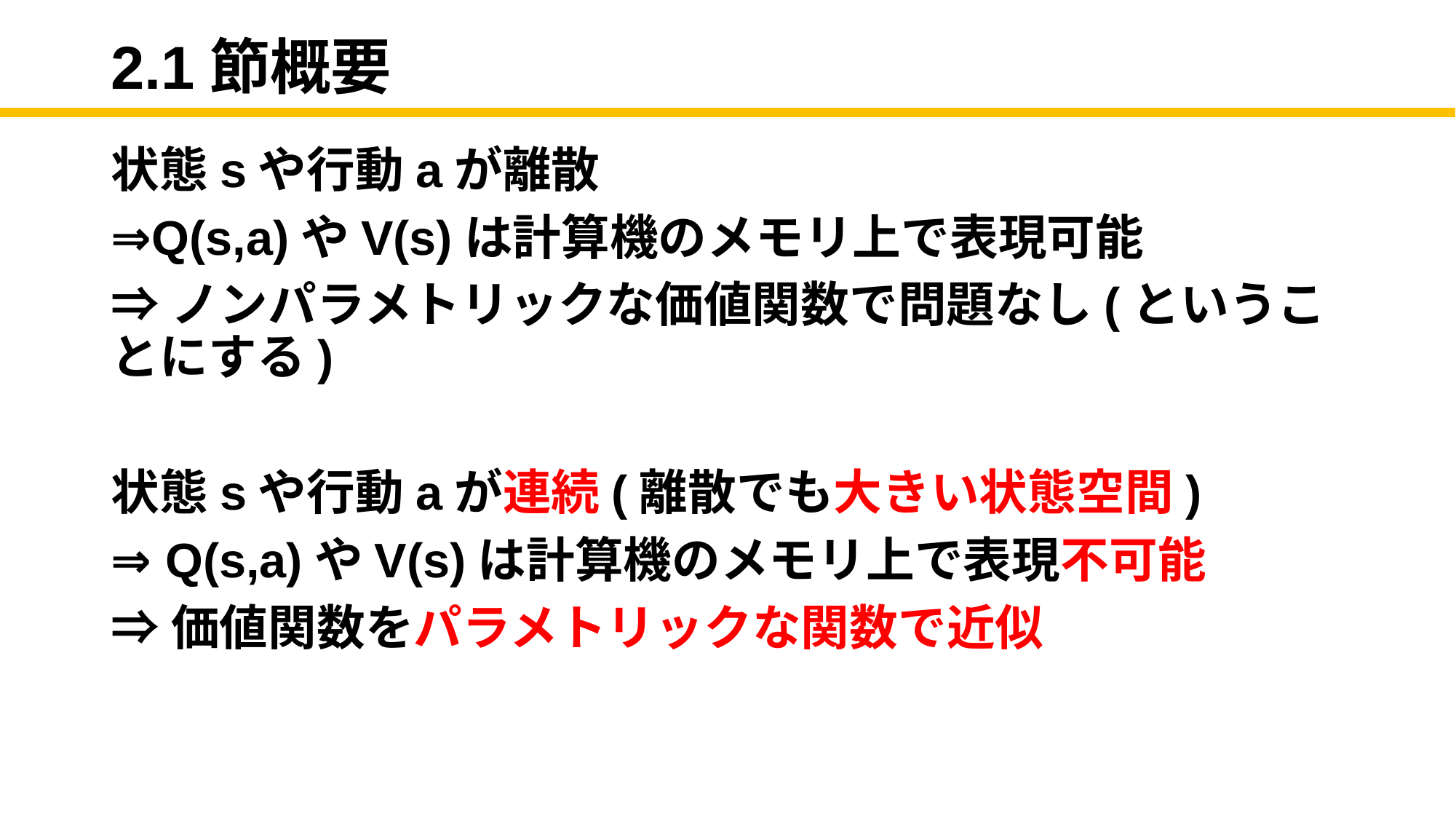

# 2.1節概要
状態sや行動aが離散
⇒Q(s,a)やV(s)は計算機のメモリ上で表現可能
⇒ノンパラメトリックな価値関数で問題なし(ということにする)

状態sや行動aが連続(離散でも大きい状態空間)
⇒ Q(s,a)やV(s)は計算機のメモリ上で表現不可能
⇒価値関数をパラメトリックな関数で近似